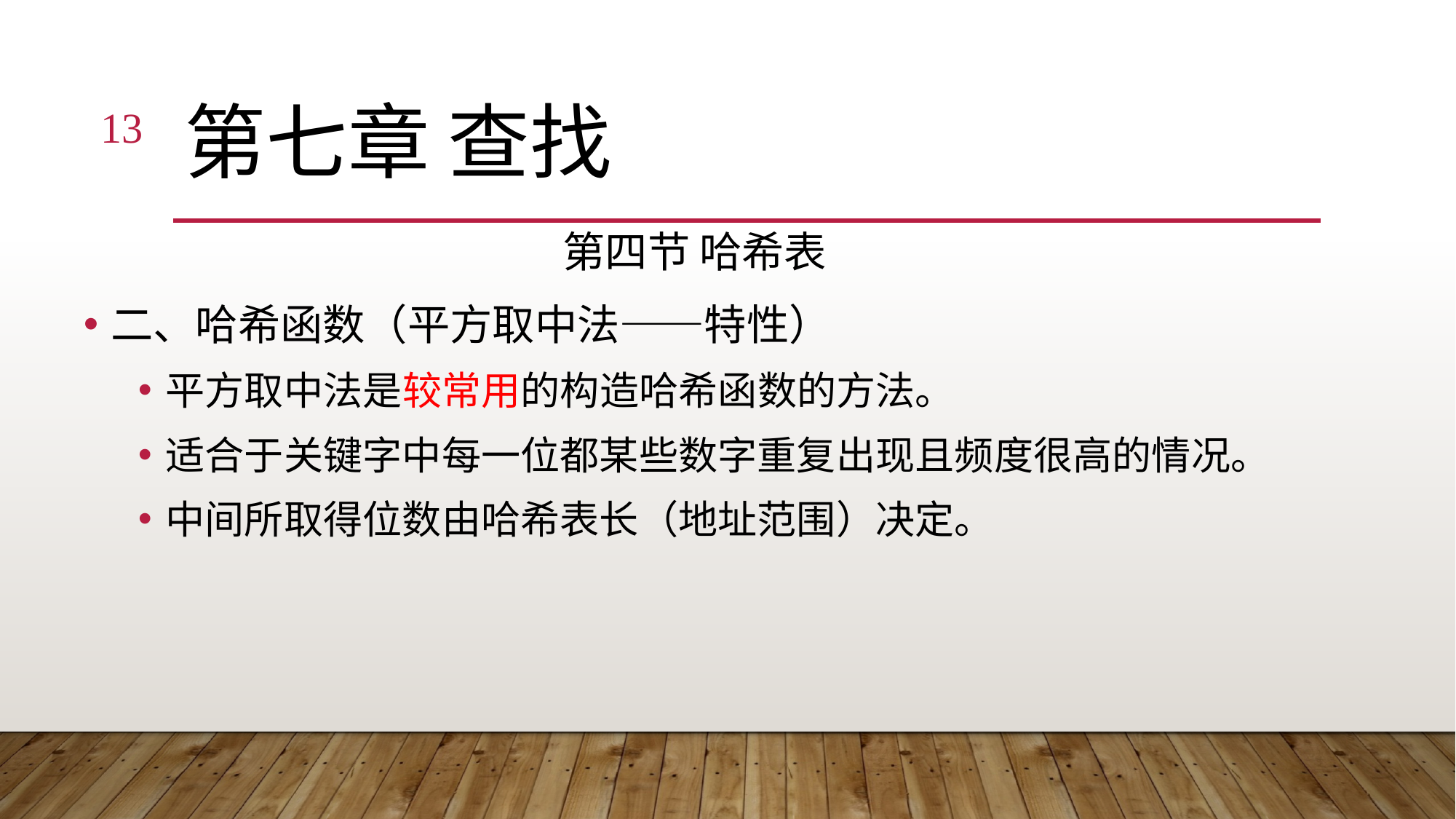

13
# 第七章 查找
第四节 哈希表
二、哈希函数（平方取中法——特性）
平方取中法是较常用的构造哈希函数的方法。
适合于关键字中每一位都某些数字重复出现且频度很高的情况。
中间所取得位数由哈希表长（地址范围）决定。